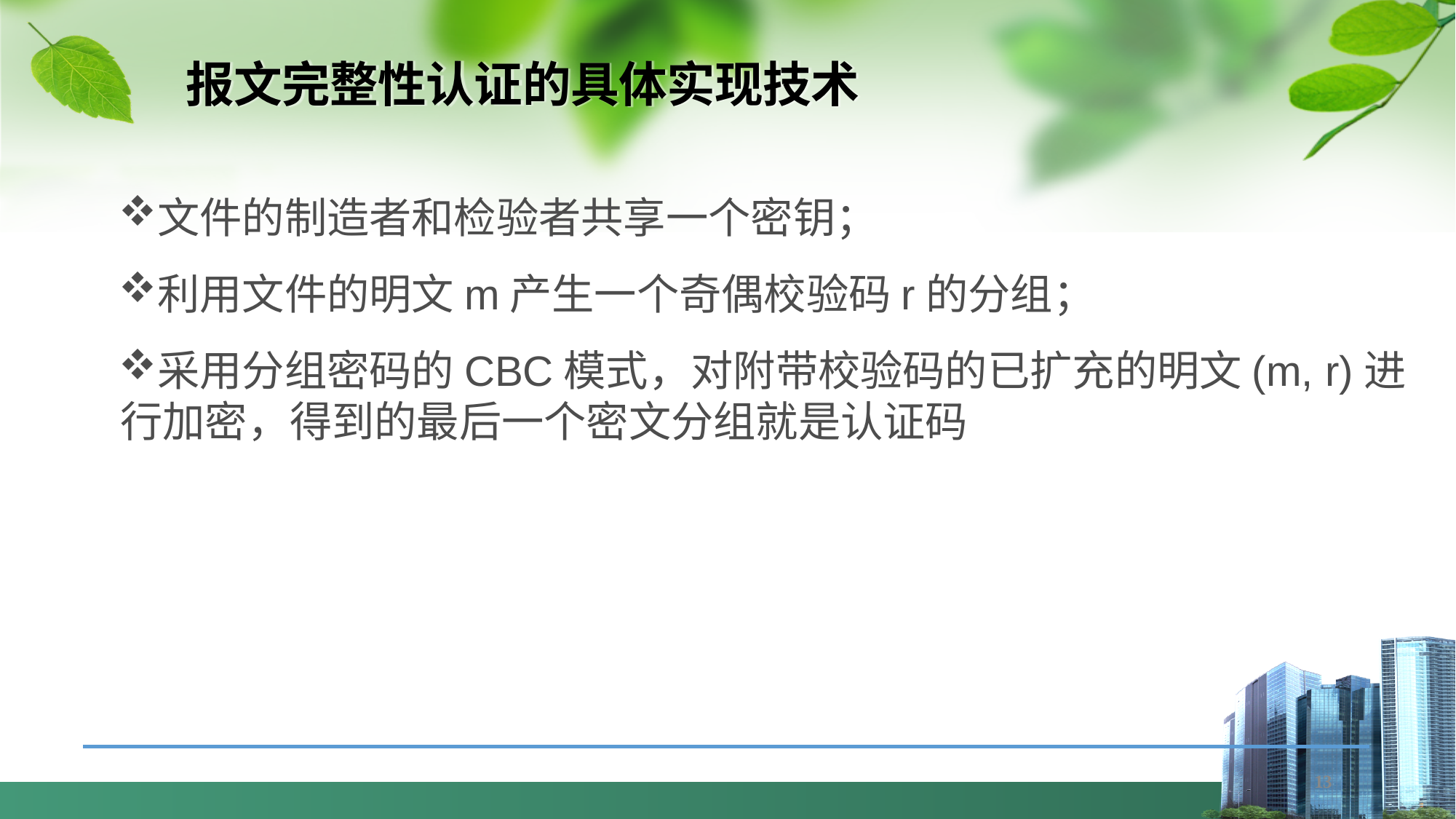

# 报文完整性认证的具体实现技术
文件的制造者和检验者共享一个密钥；
利用文件的明文m产生一个奇偶校验码r的分组；
采用分组密码的CBC模式，对附带校验码的已扩充的明文(m, r)进行加密，得到的最后一个密文分组就是认证码

13